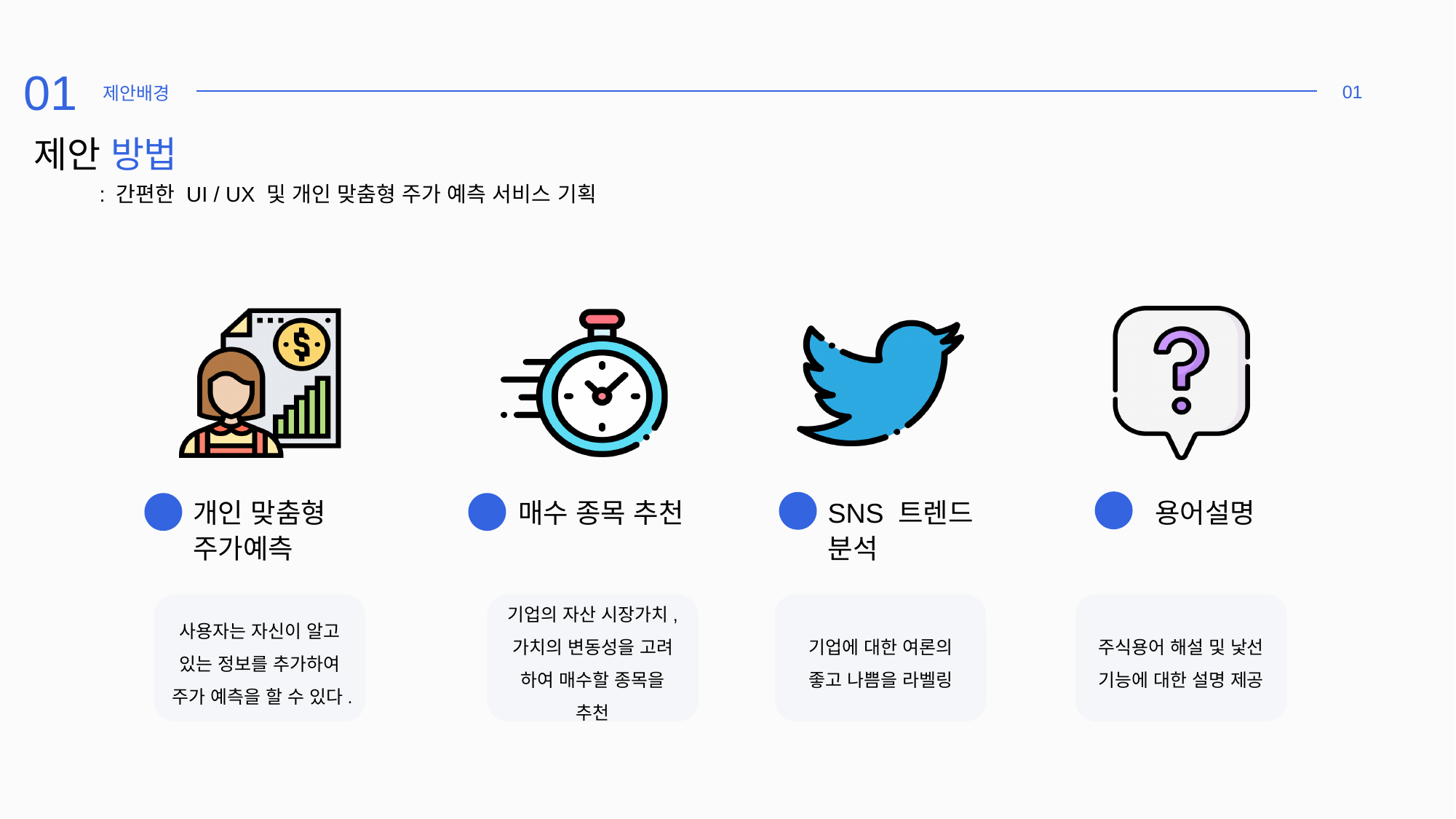

01
01
제안배경
제안 방법
: 간편한 UI / UX 및 개인 맞춤형 주가 예측 서비스 기획

개인 맞춤형 주가예측

01
매수 종목 추천

02
SNS 트렌드
분석

03
용어설명

04
사용자는 자신이 알고 있는 정보를 추가하여 주가 예측을 할 수 있다.
기업의 자산 시장가치, 가치의 변동성을 고려 하여 매수할 종목을 추천
기업에 대한 여론의 좋고 나쁨을 라벨링
주식용어 해설 및 낯선 기능에 대한 설명 제공